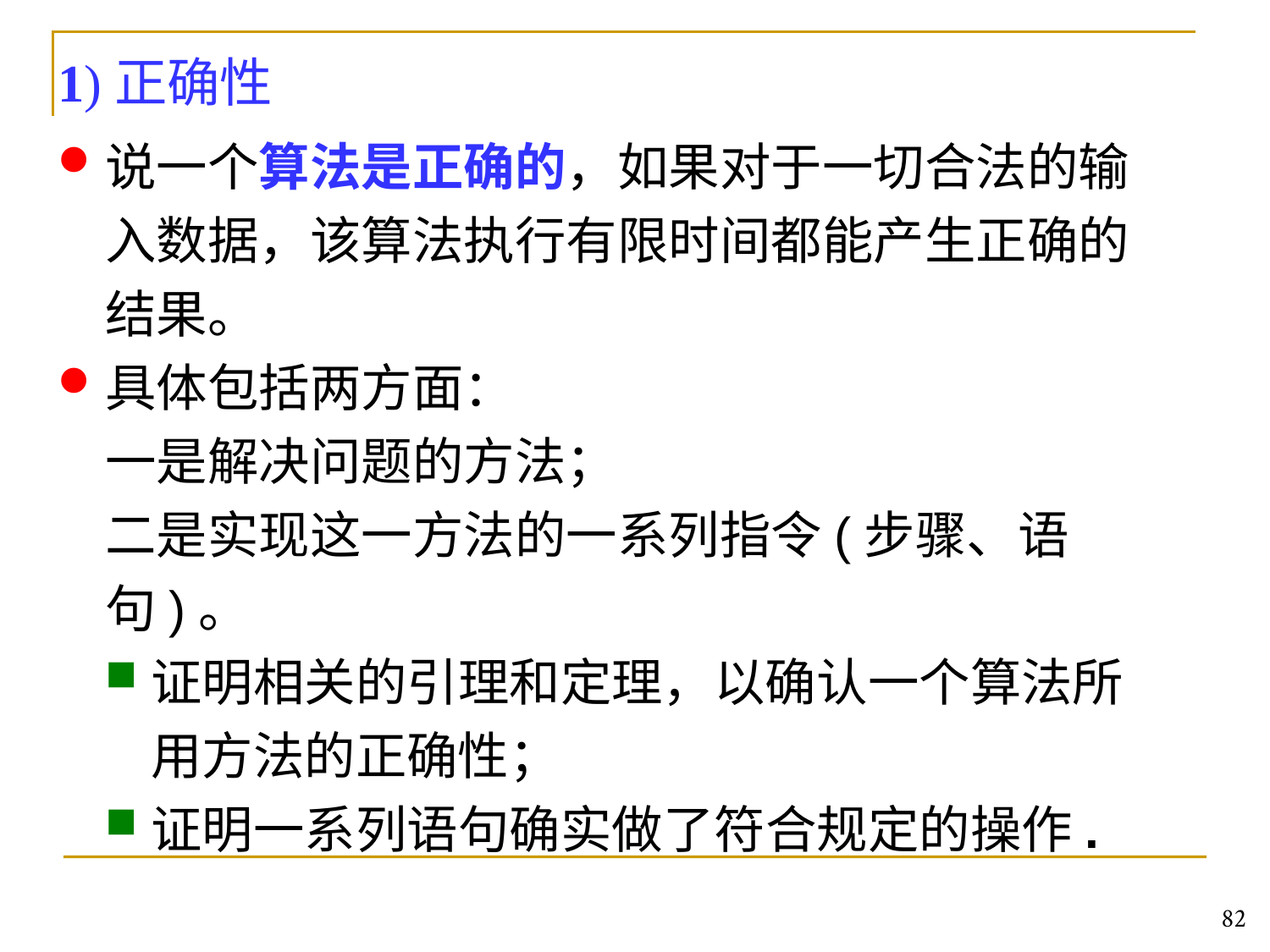

1)正确性
说一个算法是正确的，如果对于一切合法的输入数据，该算法执行有限时间都能产生正确的结果。
具体包括两方面：
一是解决问题的方法；
二是实现这一方法的一系列指令(步骤、语句)。
证明相关的引理和定理，以确认一个算法所用方法的正确性；
证明一系列语句确实做了符合规定的操作.

82